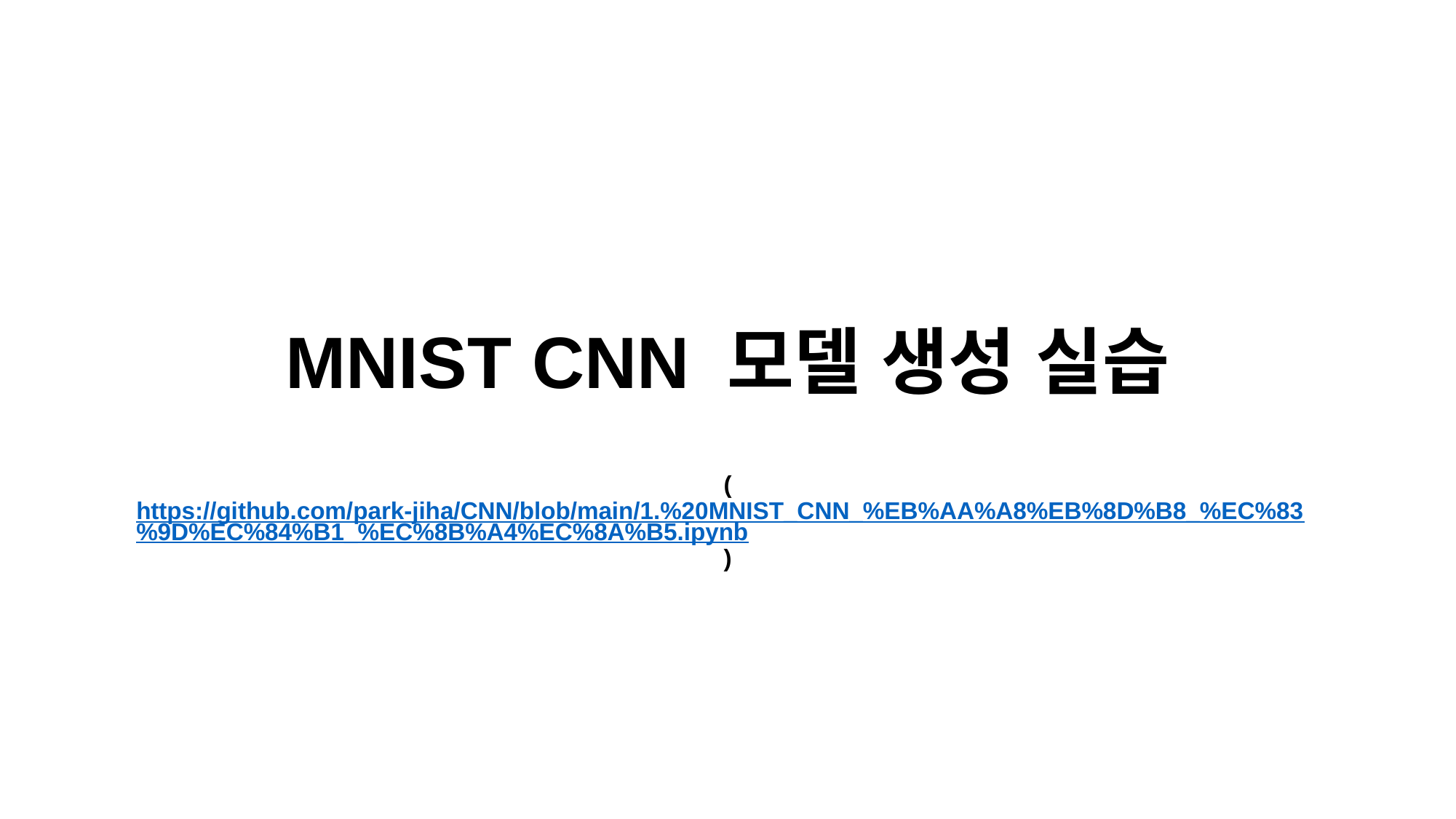

# MNIST CNN 모델 생성 실습
(https://github.com/park-jiha/CNN/blob/main/1.%20MNIST_CNN_%EB%AA%A8%EB%8D%B8_%EC%83%9D%EC%84%B1_%EC%8B%A4%EC%8A%B5.ipynb)